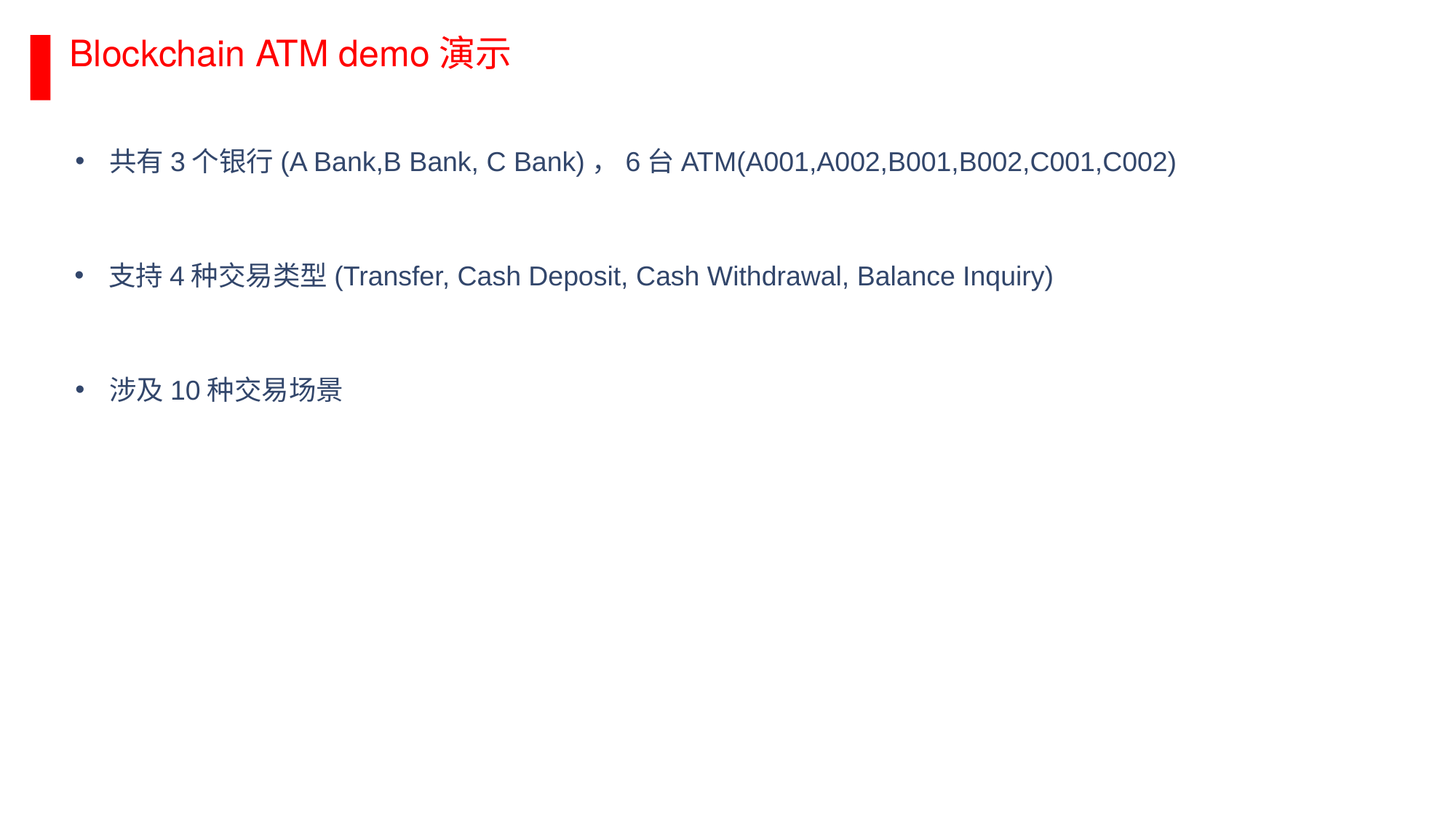

Blockchain ATM demo演示
共有3个银行(A Bank,B Bank, C Bank)，6台ATM(A001,A002,B001,B002,C001,C002)
支持4种交易类型(Transfer, Cash Deposit, Cash Withdrawal, Balance Inquiry)
涉及10种交易场景
3
RESTRICTED